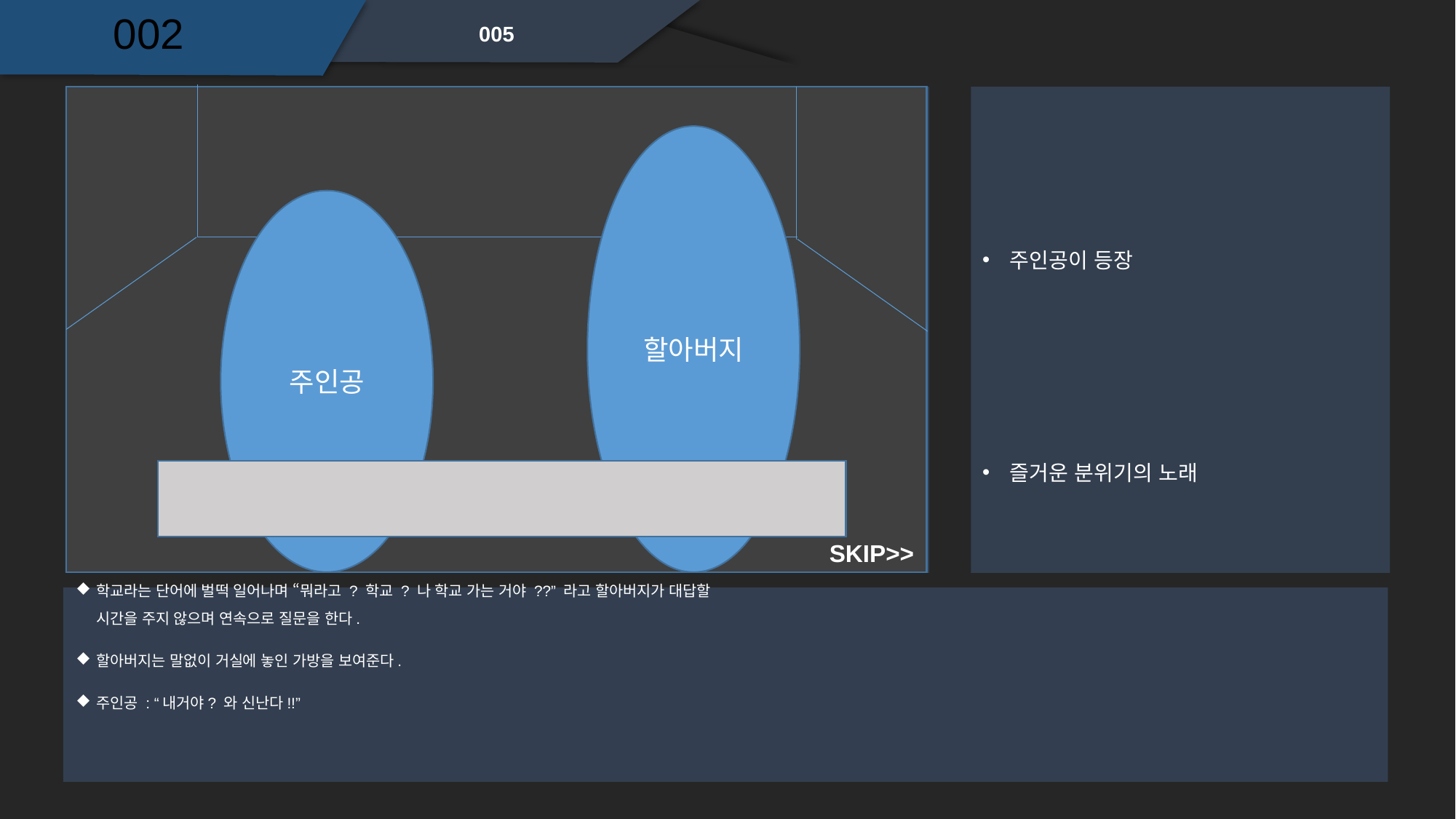

002
005

할아버지
주인공이 등장
주인공
즐거운 분위기의 노래

SKIP>>
학교라는 단어에 벌떡 일어나며 “뭐라고 ? 학교 ? 나 학교 가는 거야 ??” 라고 할아버지가 대답할 시간을 주지 않으며 연속으로 질문을 한다.
할아버지는 말없이 거실에 놓인 가방을 보여준다.
주인공 : “내거야? 와 신난다!!”